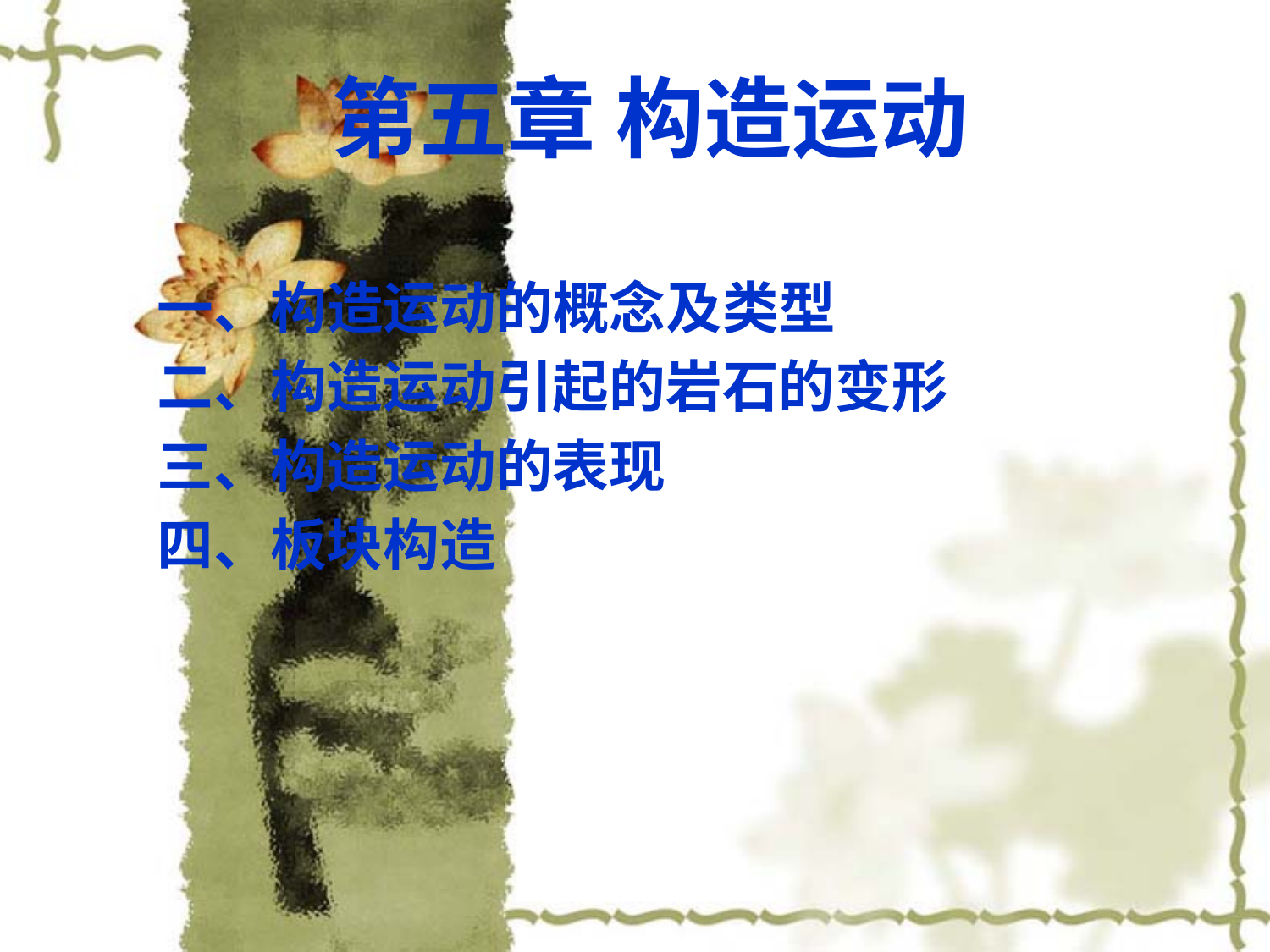

第五章 构造运动
一、构造运动的概念及类型
二、构造运动引起的岩石的变形
三、构造运动的表现
四、板块构造